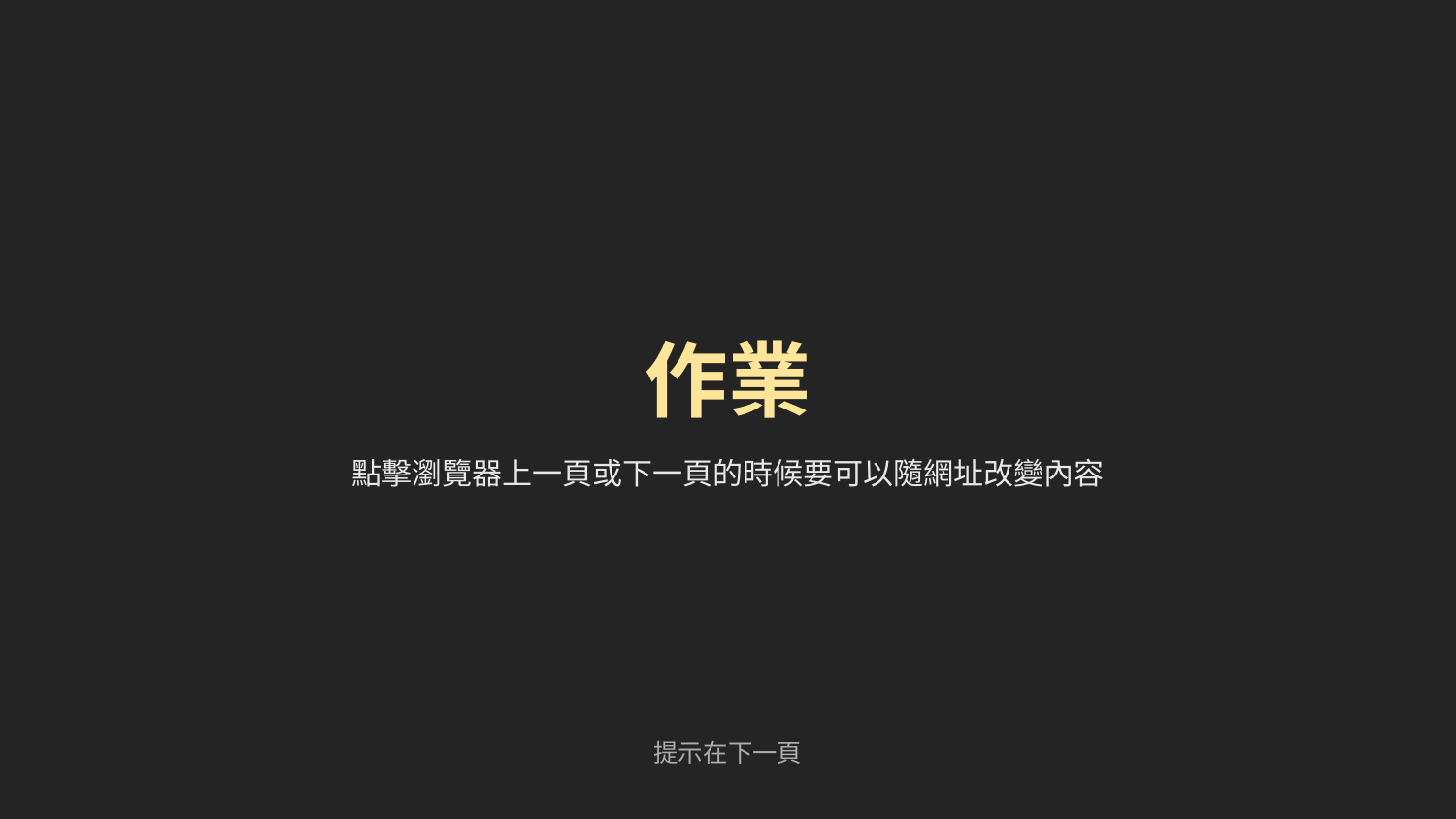

# 作業
點擊瀏覽器上一頁或下一頁的時候要可以隨網址改變內容
提示在下一頁